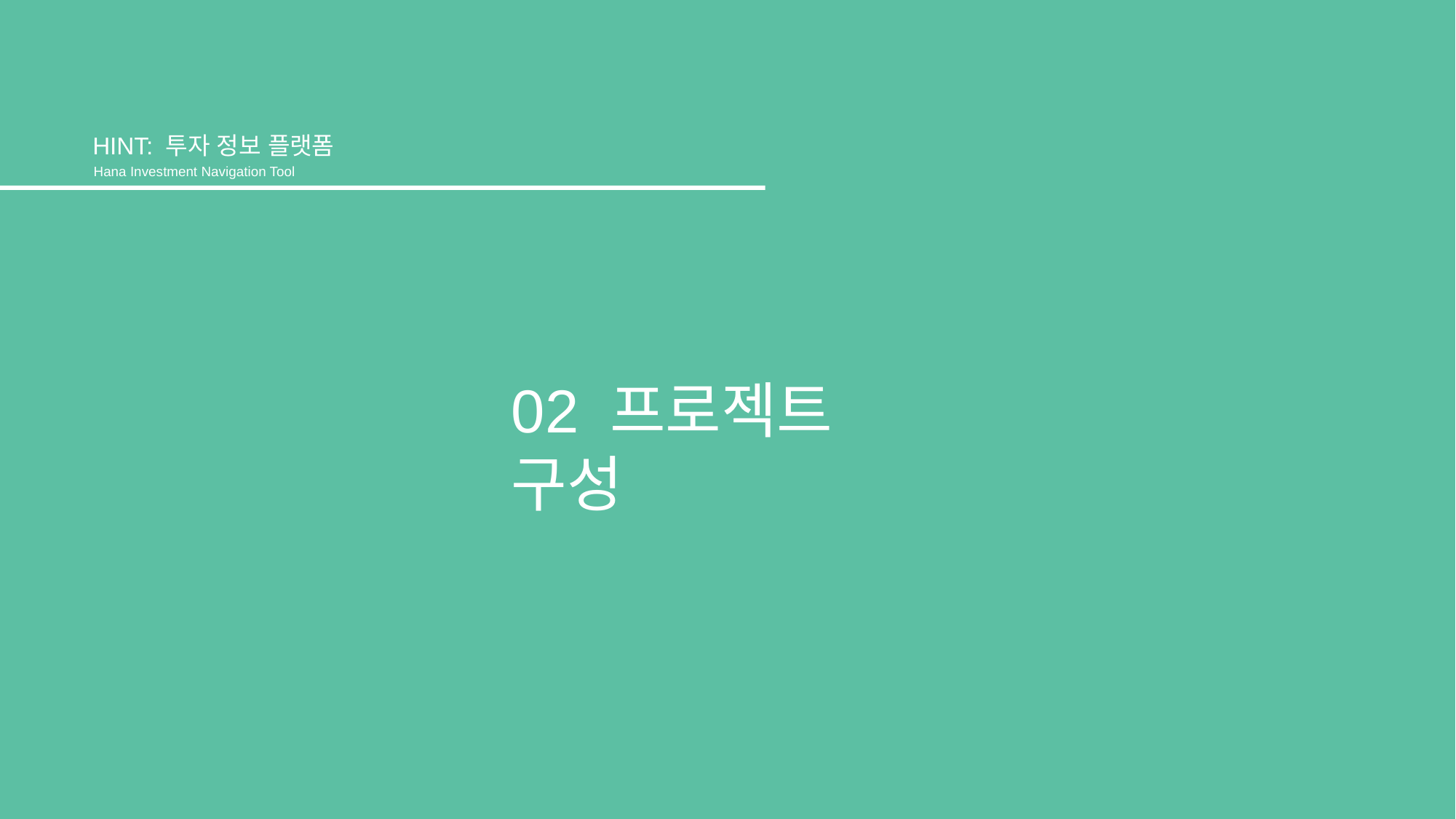

HINT: 투자 정보 플랫폼
Hana Investment Navigation Tool
02 프로젝트 구성